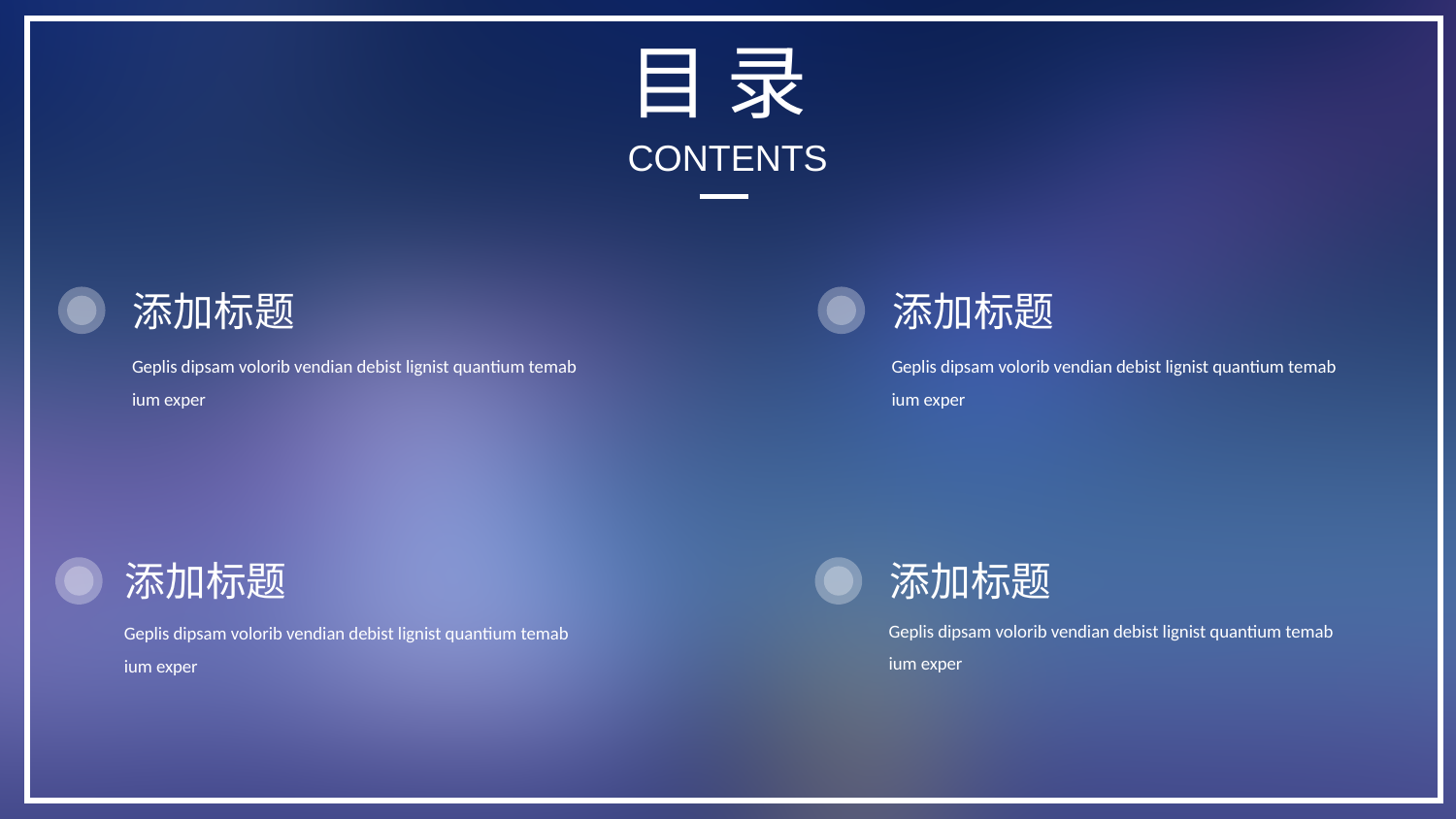

目 录
CONTENTS
添加标题
添加标题

Geplis dipsam volorib vendian debist lignist quantium temab ium exper
Geplis dipsam volorib vendian debist lignist quantium temab ium exper
添加标题
添加标题

Geplis dipsam volorib vendian debist lignist quantium temab ium exper
Geplis dipsam volorib vendian debist lignist quantium temab ium exper